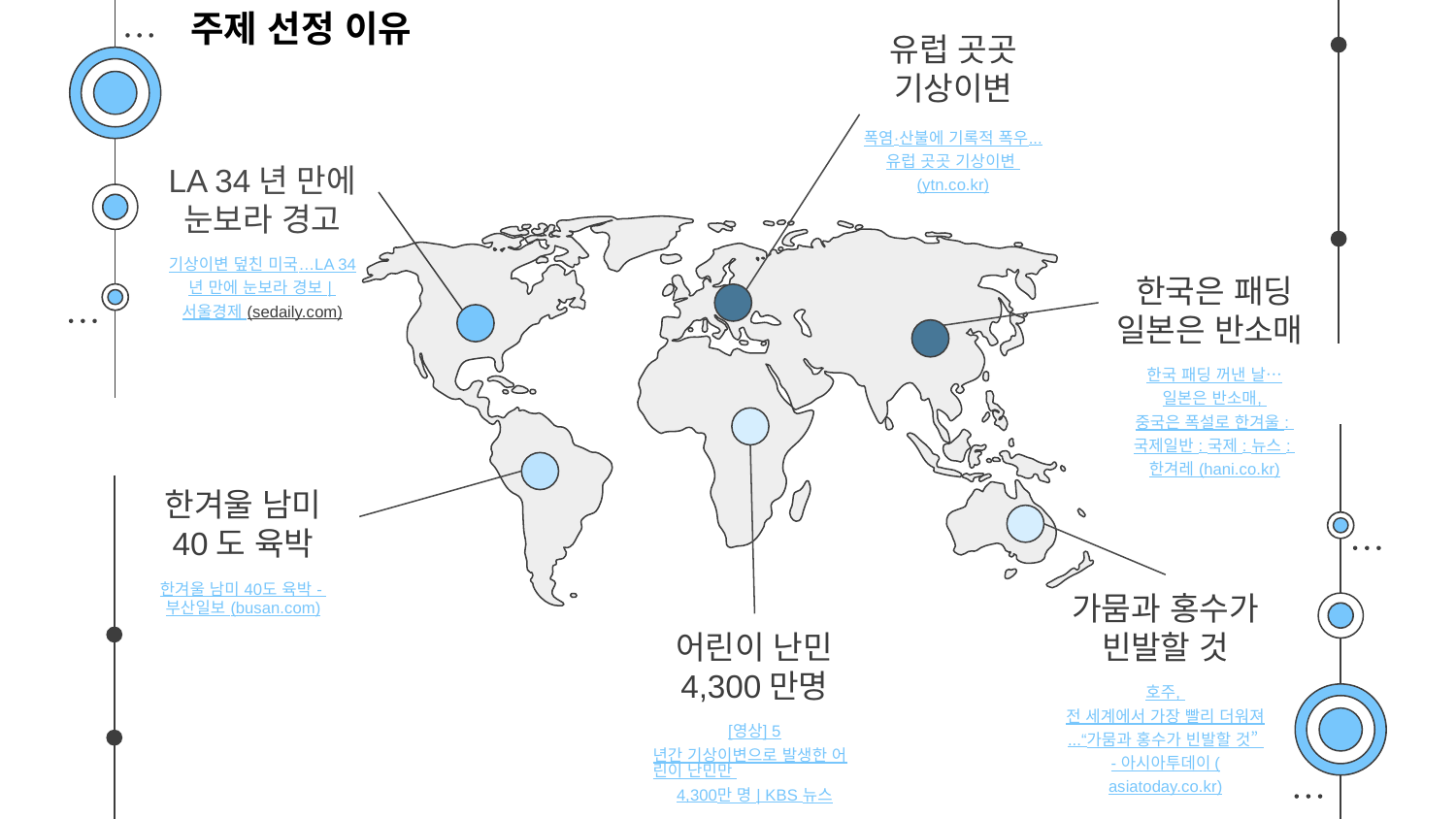

주제 선정 이유
유럽 곳곳 기상이변
폭염·산불에 기록적 폭우...유럽 곳곳 기상이변 (ytn.co.kr)
LA 34년 만에 눈보라 경고
기상이변 덮친 미국…LA 34년 만에 눈보라 경보 | 서울경제 (sedaily.com)

한국은 패딩 일본은 반소매
한국 패딩 꺼낸 날…일본은 반소매, 중국은 폭설로 한겨울 : 국제일반 : 국제 : 뉴스 : 한겨레 (hani.co.kr)

한겨울 남미 40도 육박
한겨울 남미 40도 육박 - 부산일보 (busan.com)

가뭄과 홍수가 빈발할 것
호주, 전 세계에서 가장 빨리 더워져...“가뭄과 홍수가 빈발할 것” - 아시아투데이 (asiatoday.co.kr)
어린이 난민 4,300만명
[영상] 5년간 기상이변으로 발생한 어린이 난민만 4,300만 명 | KBS 뉴스